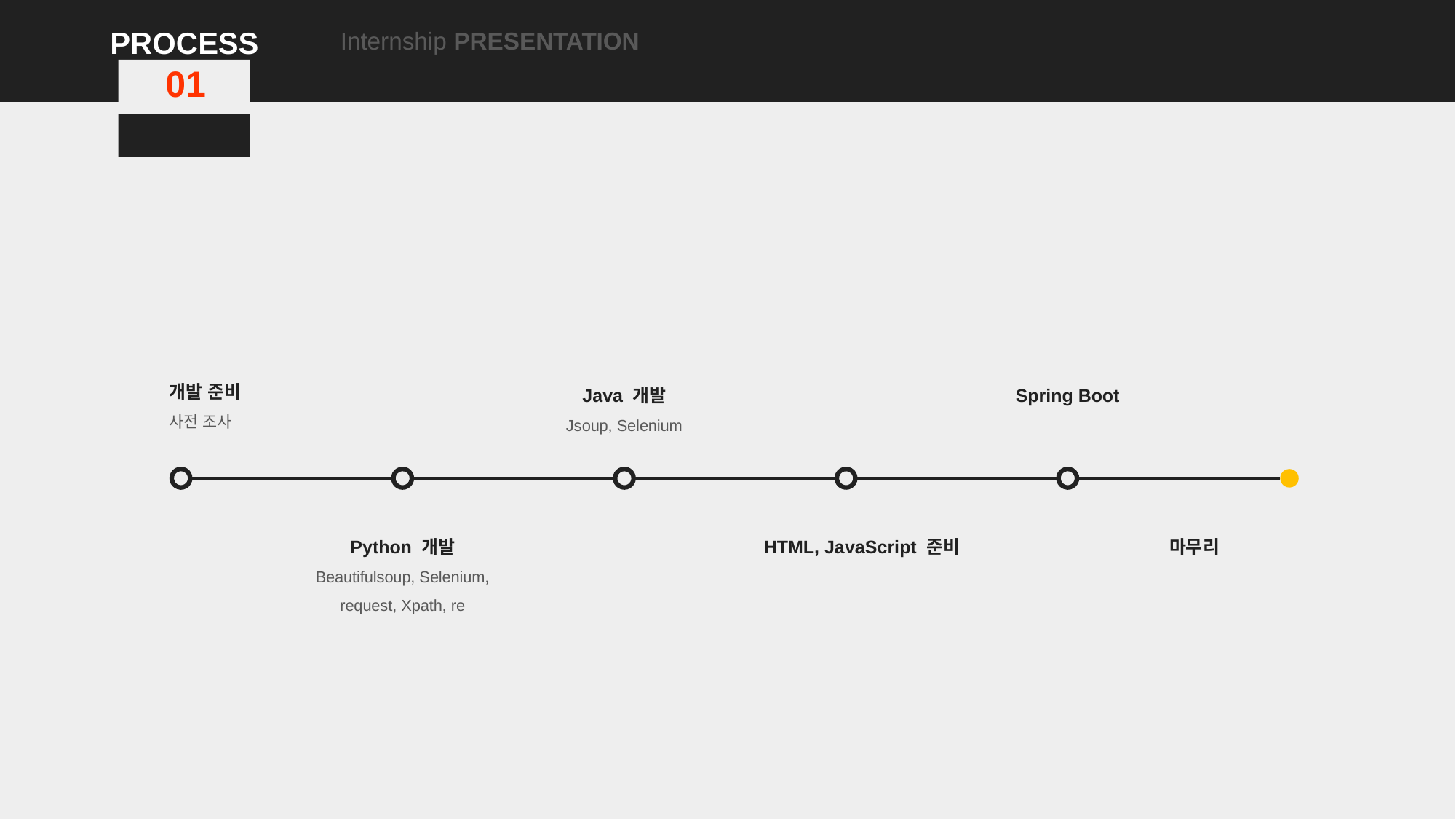

PROCESS
Internship PRESENTATION
01

개발 준비
사전 조사
Java 개발
Jsoup, Selenium
Spring Boot

마무리
Python 개발
Beautifulsoup, Selenium, request, Xpath, re
HTML, JavaScript 준비